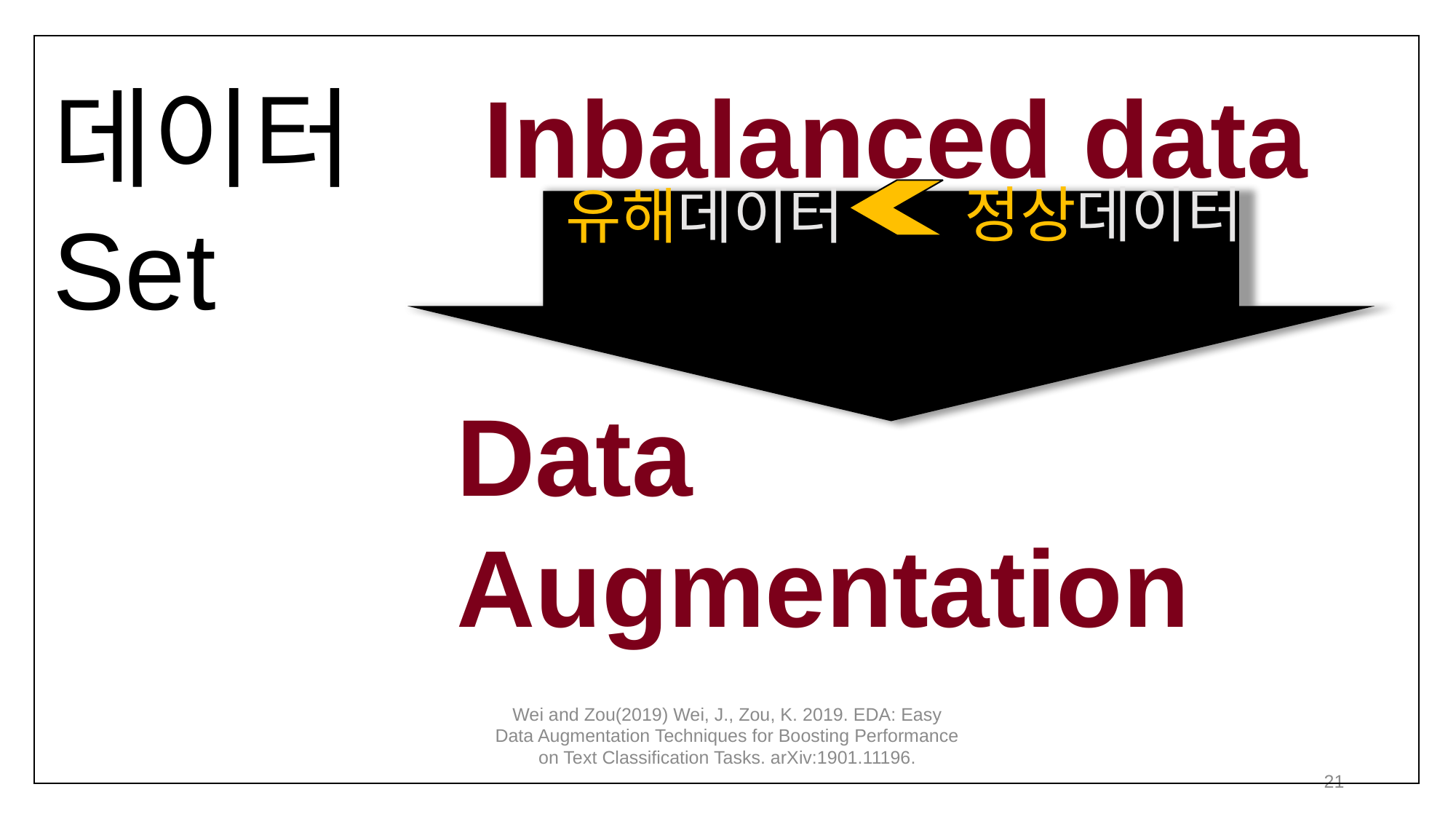

Inbalanced data
데이터
Set
 정상데이터
 유해데이터

Data
Augmentation
Wei and Zou(2019) Wei, J., Zou, K. 2019. EDA: Easy Data Augmentation Techniques for Boosting Performance on Text Classification Tasks. arXiv:1901.11196.
21